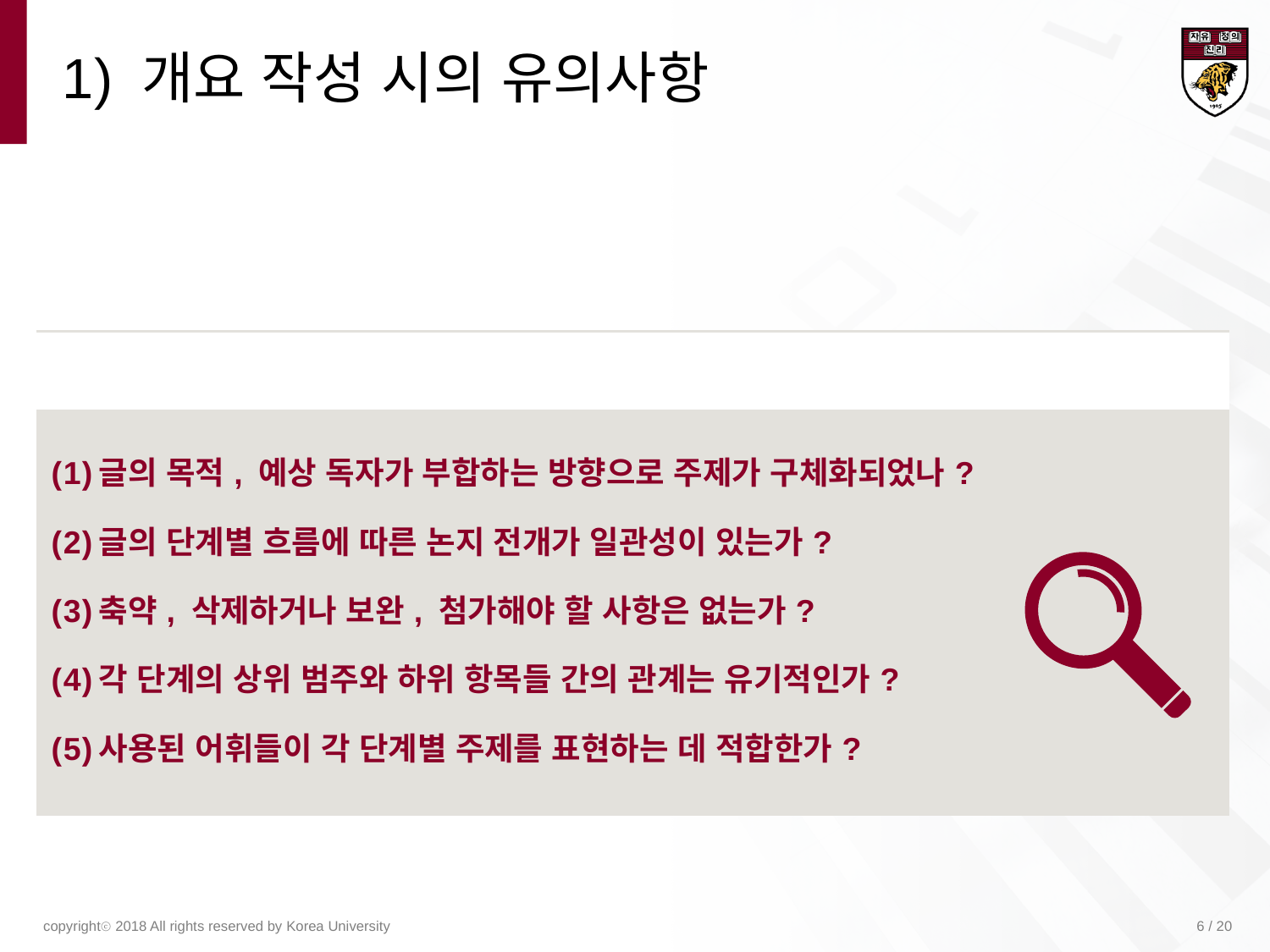

1) 개요 작성 시의 유의사항
|  |
| --- |
| 글의 목적, 예상 독자가 부합하는 방향으로 주제가 구체화되었나? 글의 단계별 흐름에 따른 논지 전개가 일관성이 있는가? 축약, 삭제하거나 보완, 첨가해야 할 사항은 없는가? 각 단계의 상위 범주와 하위 항목들 간의 관계는 유기적인가? 사용된 어휘들이 각 단계별 주제를 표현하는 데 적합한가? |